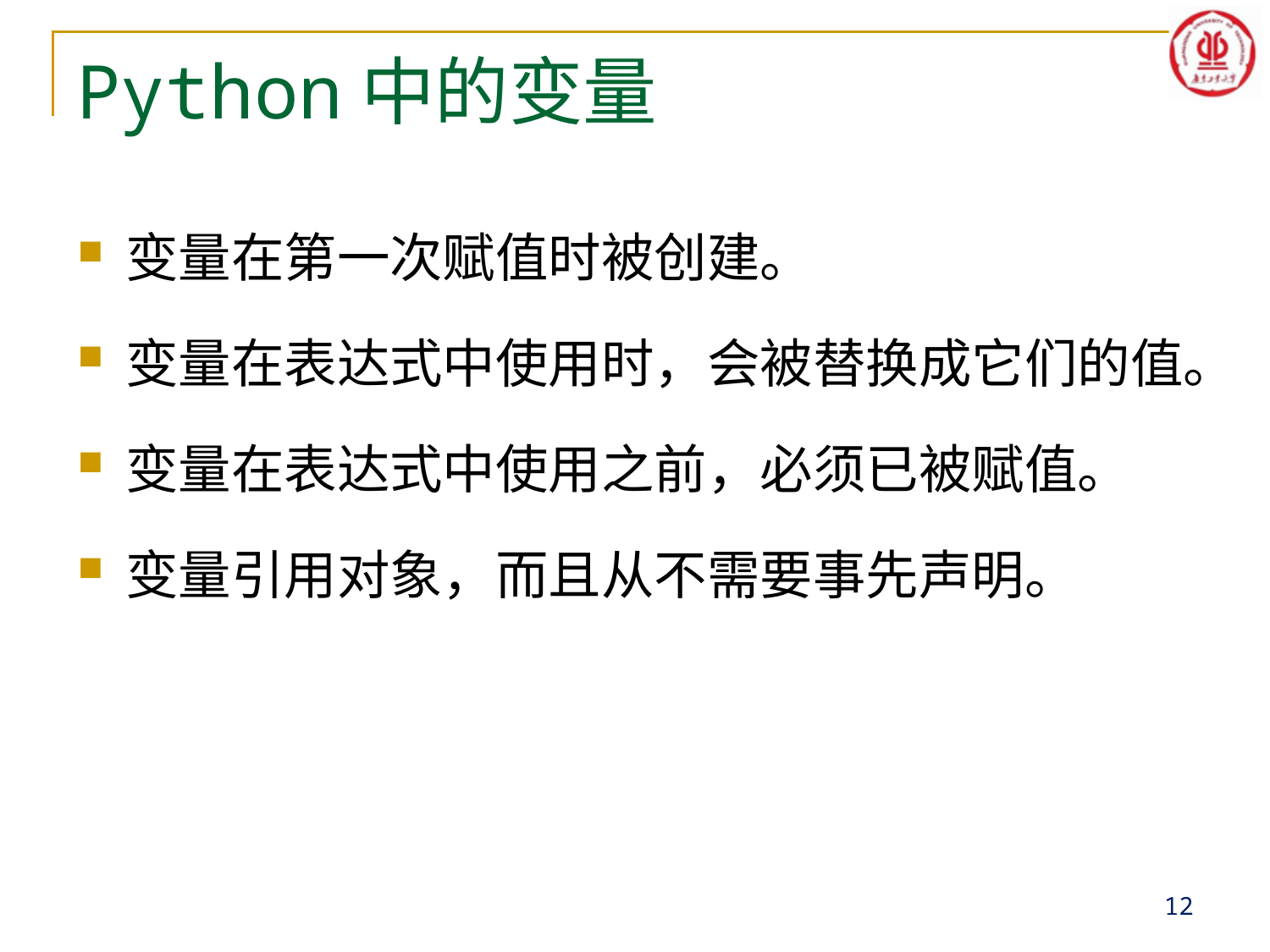

# Python中的变量
变量在第一次赋值时被创建。
变量在表达式中使用时，会被替换成它们的值。
变量在表达式中使用之前，必须已被赋值。
变量引用对象，而且从不需要事先声明。
12